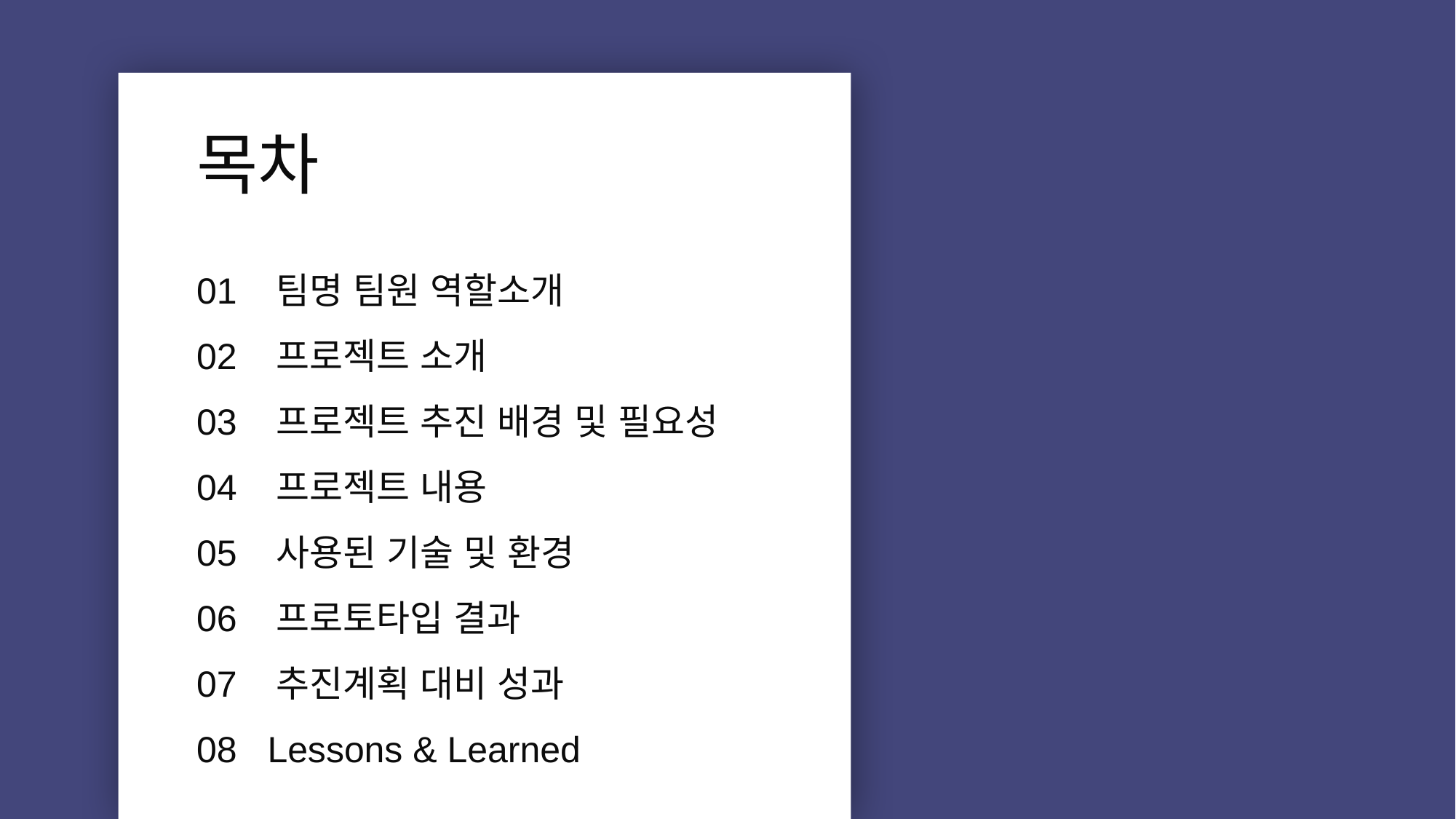

목차

01   팀명 팀원 역할소개
02   프로젝트 소개
03   프로젝트 추진 배경 및 필요성
04   프로젝트 내용
05   사용된 기술 및 환경
06   프로토타입 결과
07   추진계획 대비 성과
08   Lessons & Learned